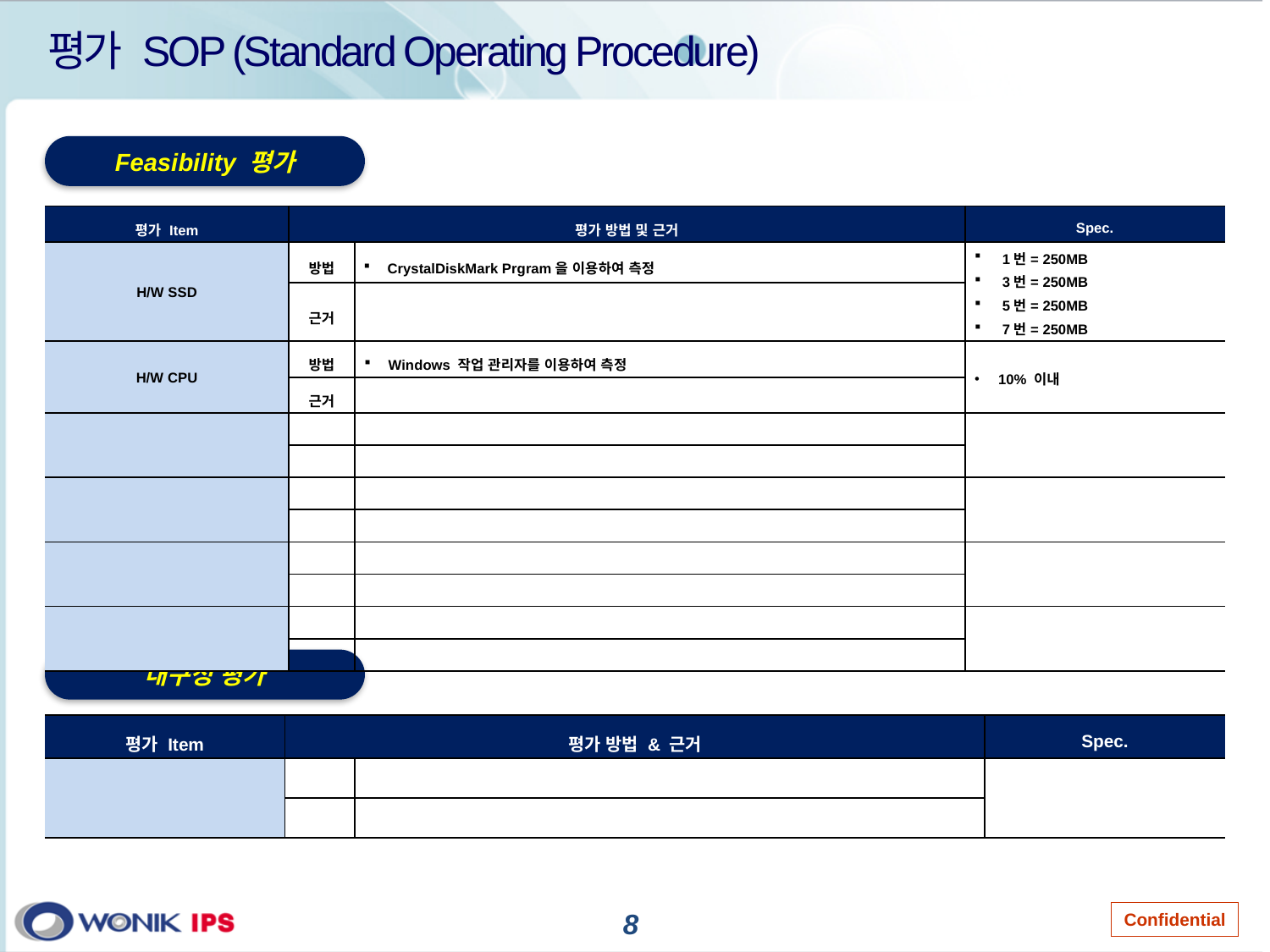

# 평가 SOP (Standard Operating Procedure)
Feasibility 평가
| 평가 Item | 평가 방법 및 근거 |  | Spec. |
| --- | --- | --- | --- |
| H/W SSD | 방법 | CrystalDiskMark Prgram을 이용하여 측정 | 1번= 250MB 3번= 250MB 5번= 250MB 7번= 250MB |
|  | 근거 |  |  |
| H/W CPU | 방법 | Windows 작업 관리자를 이용하여 측정 | 10% 이내 |
|  | 근거 |  |  |
|  |  |  |  |
|  |  |  |  |
|  |  |  |  |
|  |  |  |  |
|  |  |  |  |
|  |  |  |  |
|  |  |  |  |
|  |  |  |  |
내구성 평가
| 평가 Item | 평가 방법 & 근거 |  | Spec. |
| --- | --- | --- | --- |
|  |  |  |  |
|  |  |  |  |